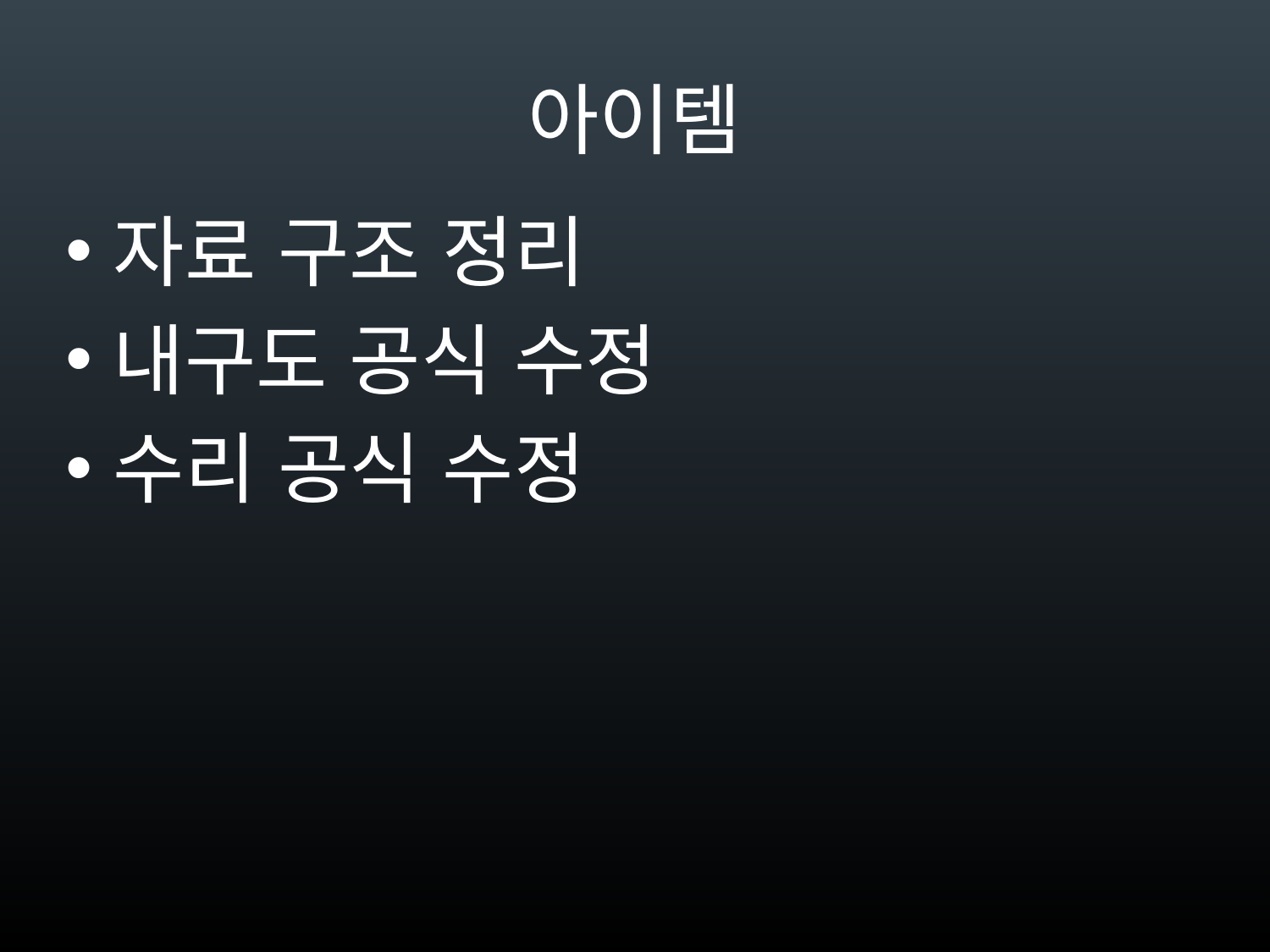

# 아이템
자료 구조 정리
내구도 공식 수정
수리 공식 수정